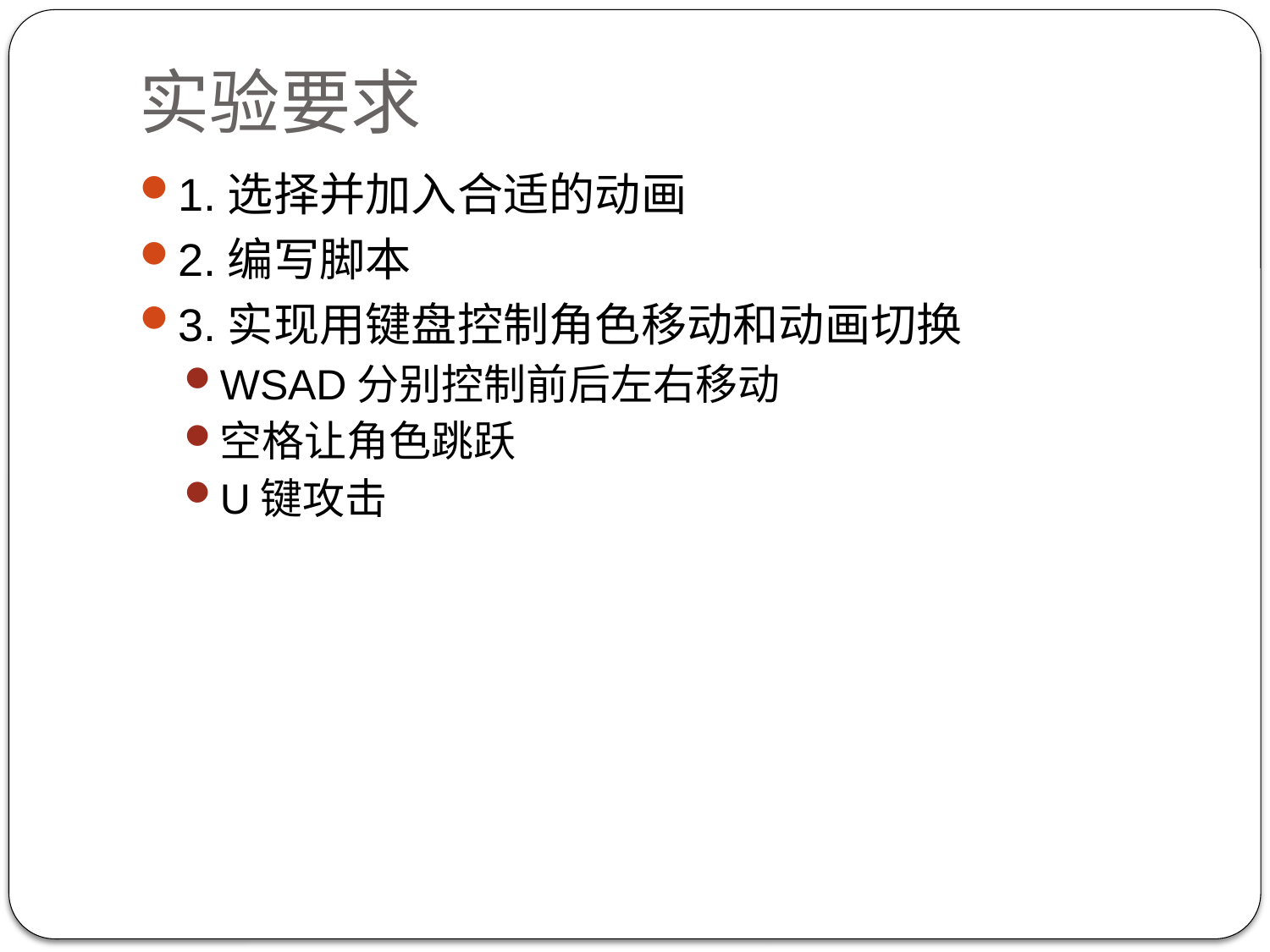

# 实验要求
1.选择并加入合适的动画
2.编写脚本
3.实现用键盘控制角色移动和动画切换
WSAD分别控制前后左右移动
空格让角色跳跃
U键攻击